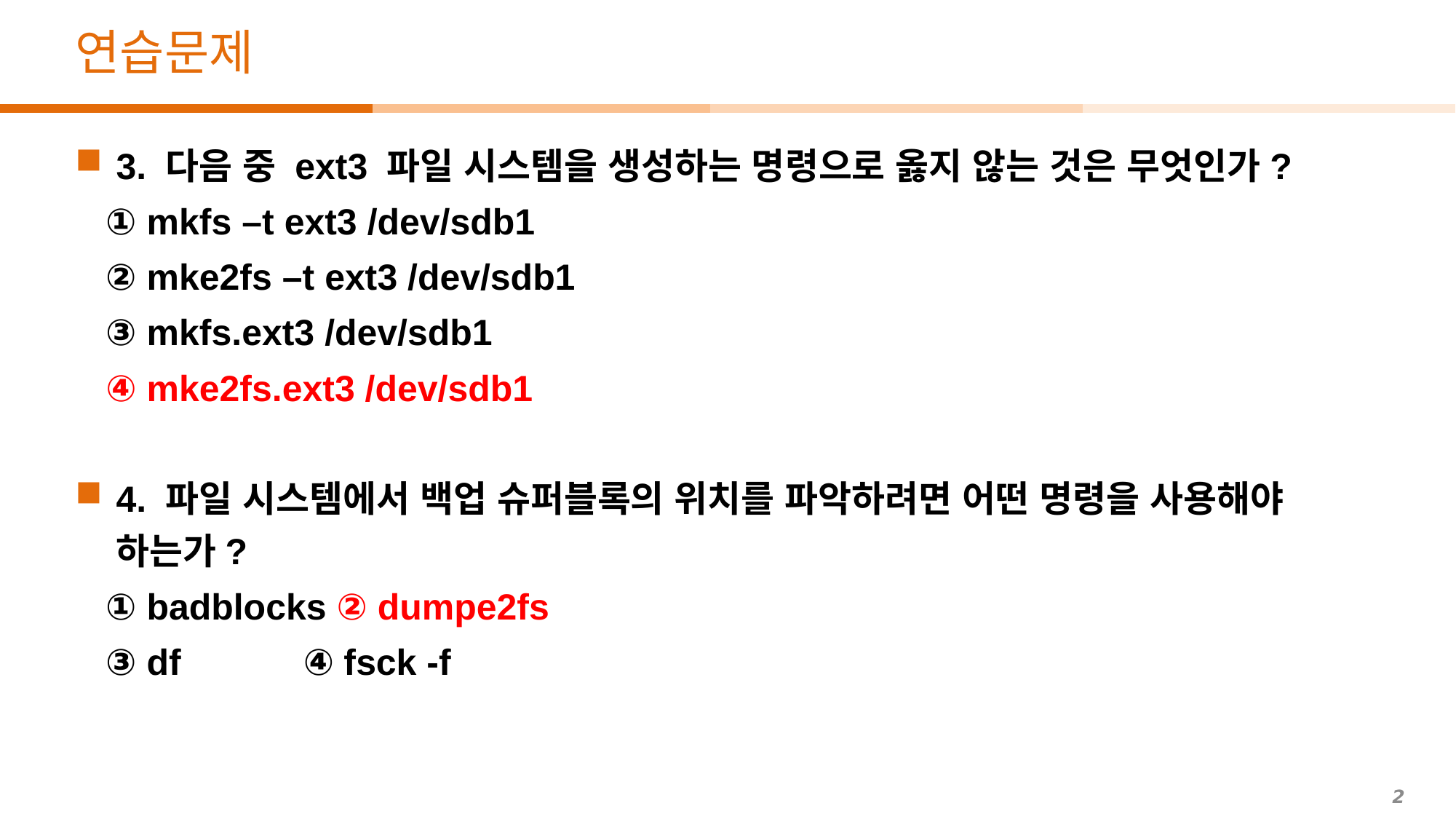

# 연습문제
3. 다음 중 ext3 파일 시스템을 생성하는 명령으로 옳지 않는 것은 무엇인가?
   ① mkfs –t ext3 /dev/sdb1
   ② mke2fs –t ext3 /dev/sdb1
   ③ mkfs.ext3 /dev/sdb1
   ④ mke2fs.ext3 /dev/sdb1

4. 파일 시스템에서 백업 슈퍼블록의 위치를 파악하려면 어떤 명령을 사용해야 하는가?
   ① badblocks ② dumpe2fs
   ③ df            ④ fsck -f